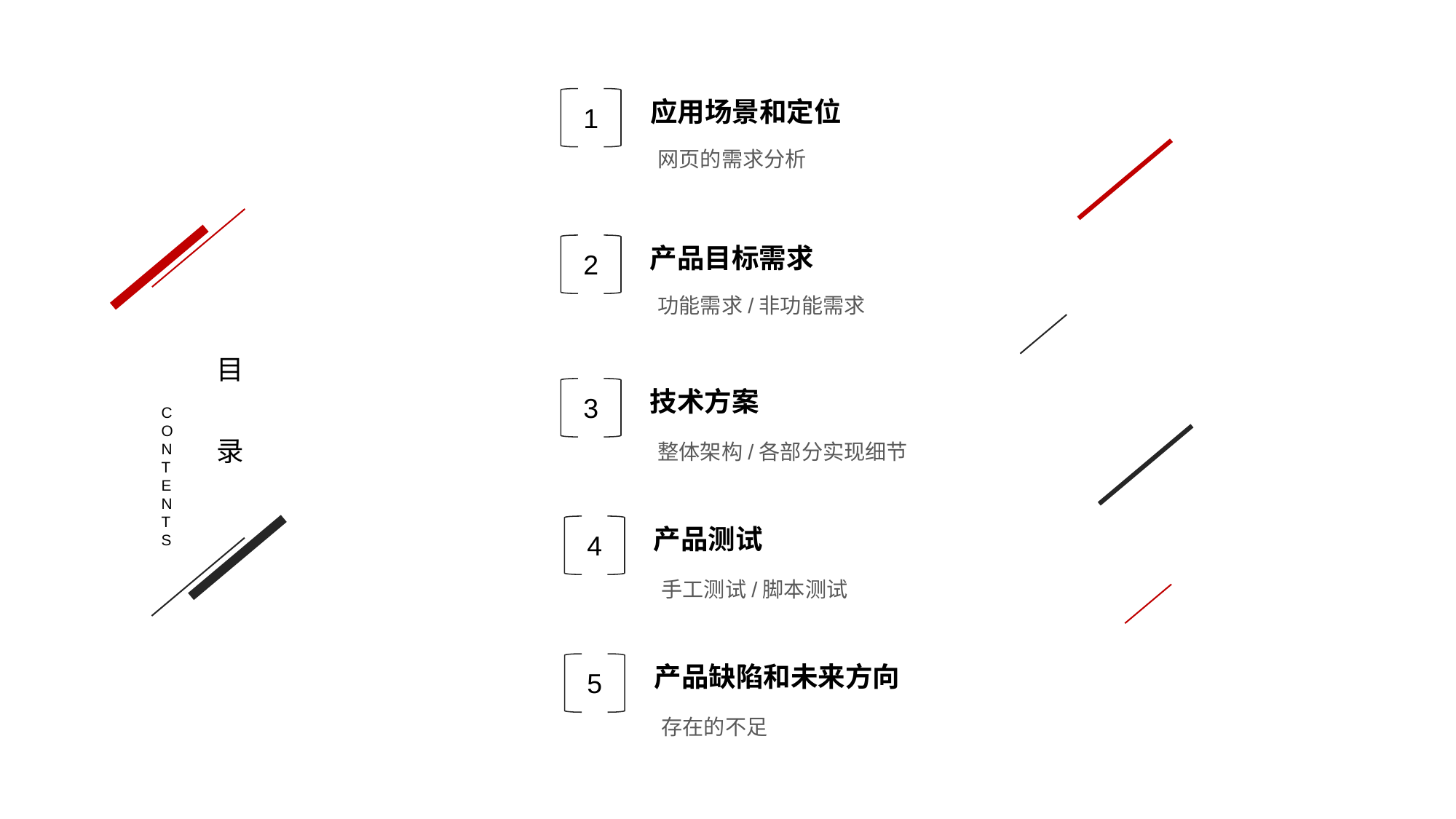

应用场景和定位
1
网页的需求分析

产品目标需求
2
功能需求/非功能需求
目
录

技术方案
3
整体架构/各部分实现细节
CONTENTS

产品测试
4
手工测试/脚本测试

产品缺陷和未来方向
5
存在的不足